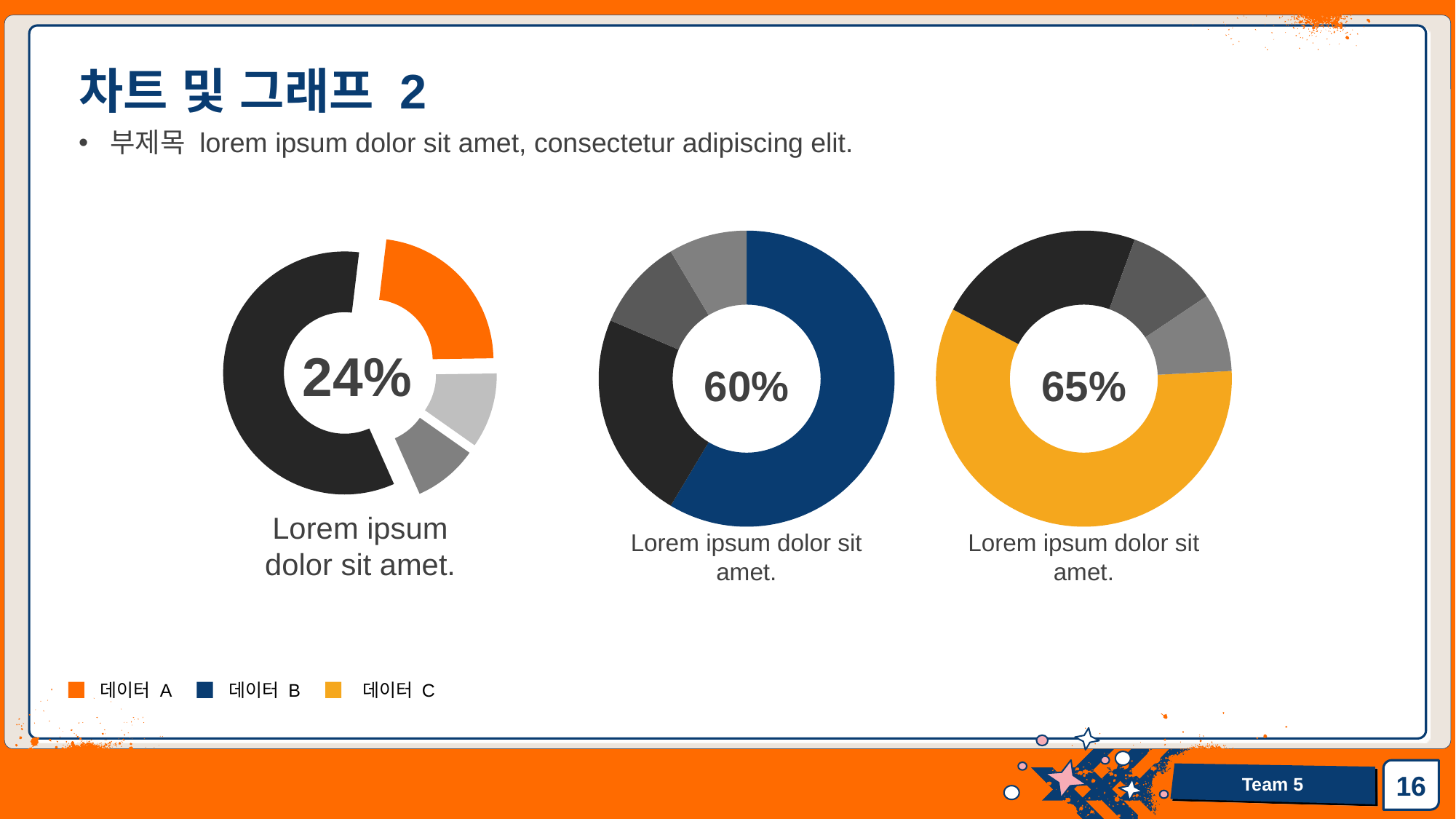

# 차트 및 그래프 2
부제목 lorem ipsum dolor sit amet, consectetur adipiscing elit.

### Chart

| Category | 판매액 |
|---|---|
| 1사분기 | 8.2 |
| 2사분기 | 3.2 |
| 3사분기 | 1.4 |
| 4사분기 | 1.2 |

### Chart

| Category | 판매액 |
|---|---|
| 1사분기 | 8.2 |
| 2사분기 | 3.2 |
| 3사분기 | 1.4 |
| 4사분기 | 1.2 |

### Chart

| Category | 판매액 |
|---|---|
| 1사분기 | 8.2 |
| 2사분기 | 3.2 |
| 3사분기 | 1.4 |
| 4사분기 | 1.2 |
24%
60%
65%
Lorem ipsum dolor sit amet.
Lorem ipsum dolor sit amet.
Lorem ipsum dolor sit amet.
데이터 A
데이터 B
데이터 C

16